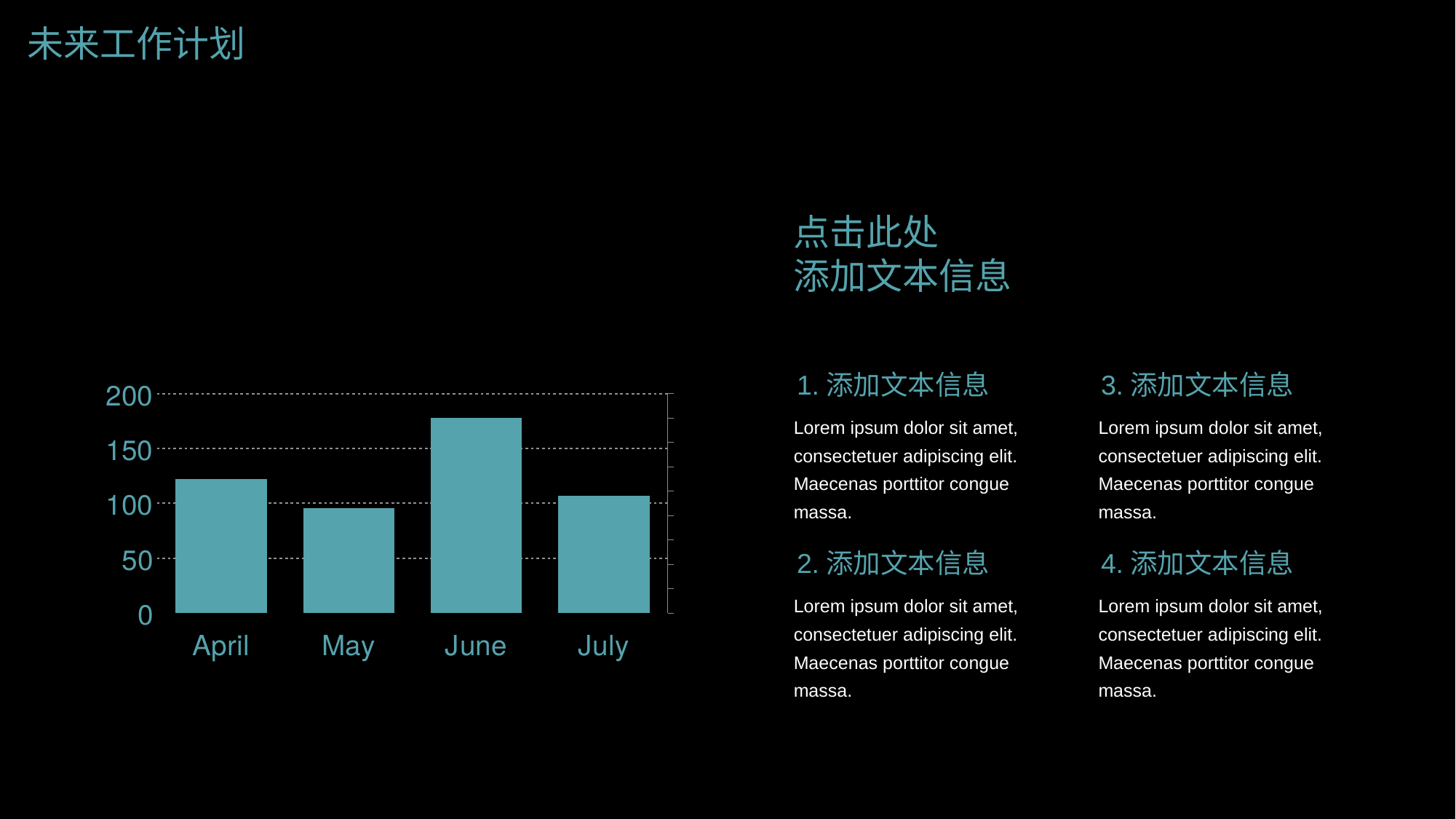

未来工作计划
点击此处
添加文本信息
1.添加文本信息
3.添加文本信息

### Chart:

| Category | Region 1 | Region 2 |
|---|---|---|
| April | 27.0 | 55.0 |
| May | 36.0 | 43.0 |
| June | 63.0 | 80.0 |
| July | 143.0 | 48.0 |
Lorem ipsum dolor sit amet, consectetuer adipiscing elit. Maecenas porttitor congue massa.
Lorem ipsum dolor sit amet, consectetuer adipiscing elit. Maecenas porttitor congue massa.
2.添加文本信息
4.添加文本信息
Lorem ipsum dolor sit amet, consectetuer adipiscing elit. Maecenas porttitor congue massa.
Lorem ipsum dolor sit amet, consectetuer adipiscing elit. Maecenas porttitor congue massa.